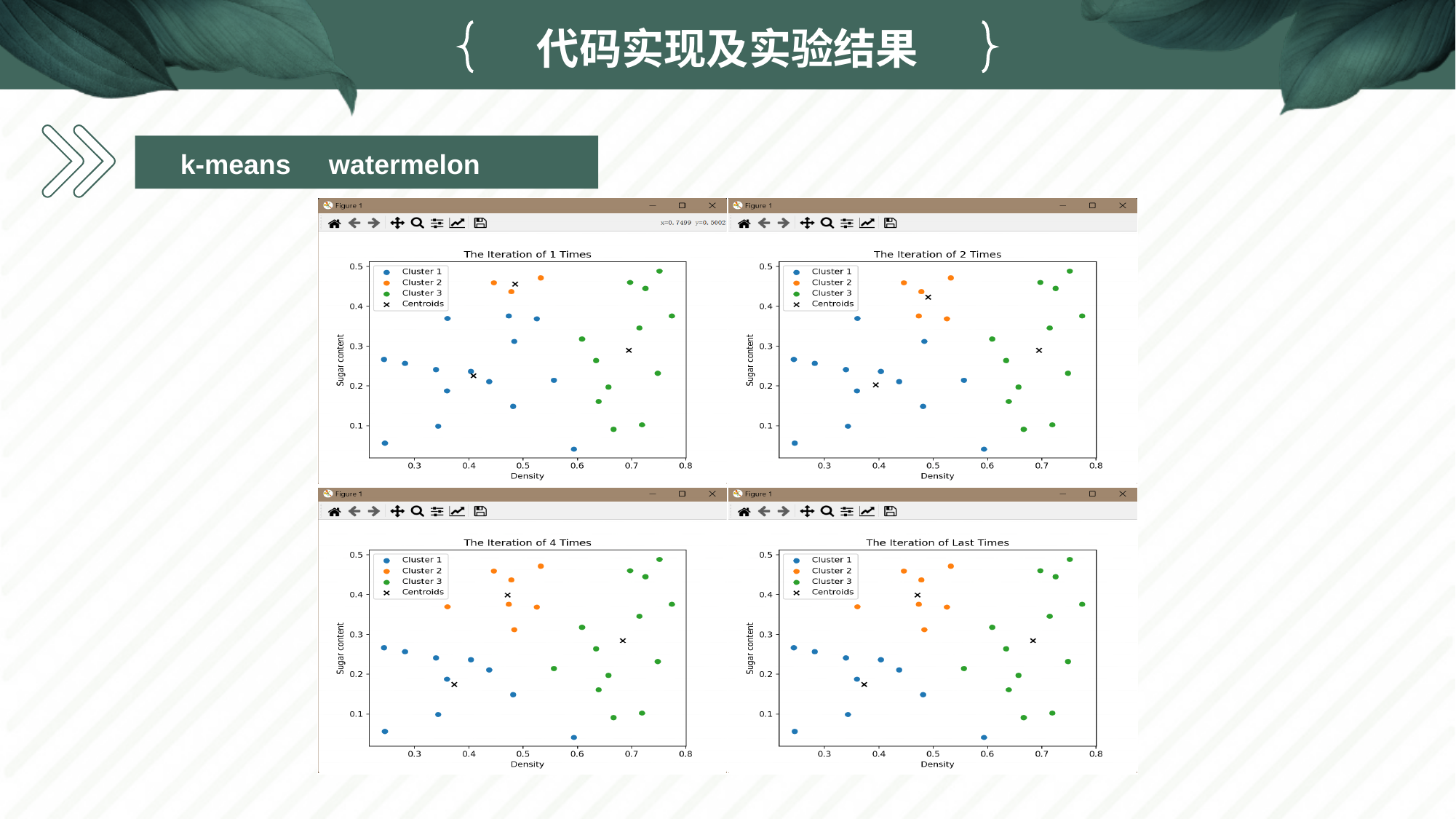

代码实现及实验结果

k-means     watermelon
|  |  |
| --- | --- |
|  |  |